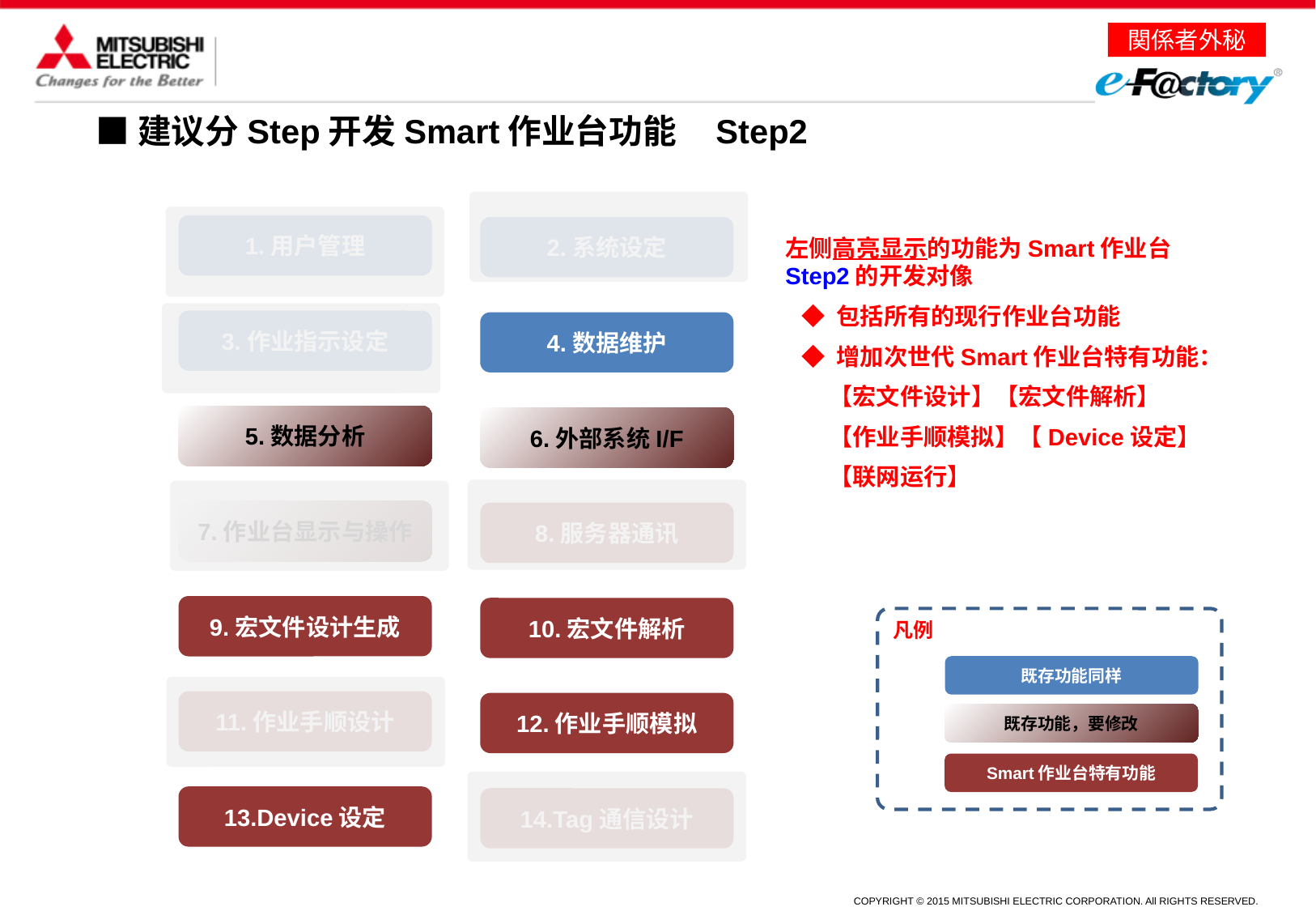

■建议分Step开发Smart作业台功能    Step2

1.用户管理
2.系统设定
左侧高亮显示的功能为Smart作业台Step2的开发对像
   ◆ 包括所有的现行作业台功能
   ◆ 增加次世代Smart作业台特有功能：
       【宏文件设计】【宏文件解析】
       【作业手顺模拟】【Device设定】
       【联网运行】

3.作业指示设定
4.数据维护
5.数据分析
6.外部系统I/F

7.作业台显示与操作
8.服务器通讯
9.宏文件设计生成
10.宏文件解析
凡例
既存功能同样

11.作业手顺设计
12.作业手顺模拟
既存功能，要修改
Smart作业台特有功能

13.Device设定
14.Tag通信设计